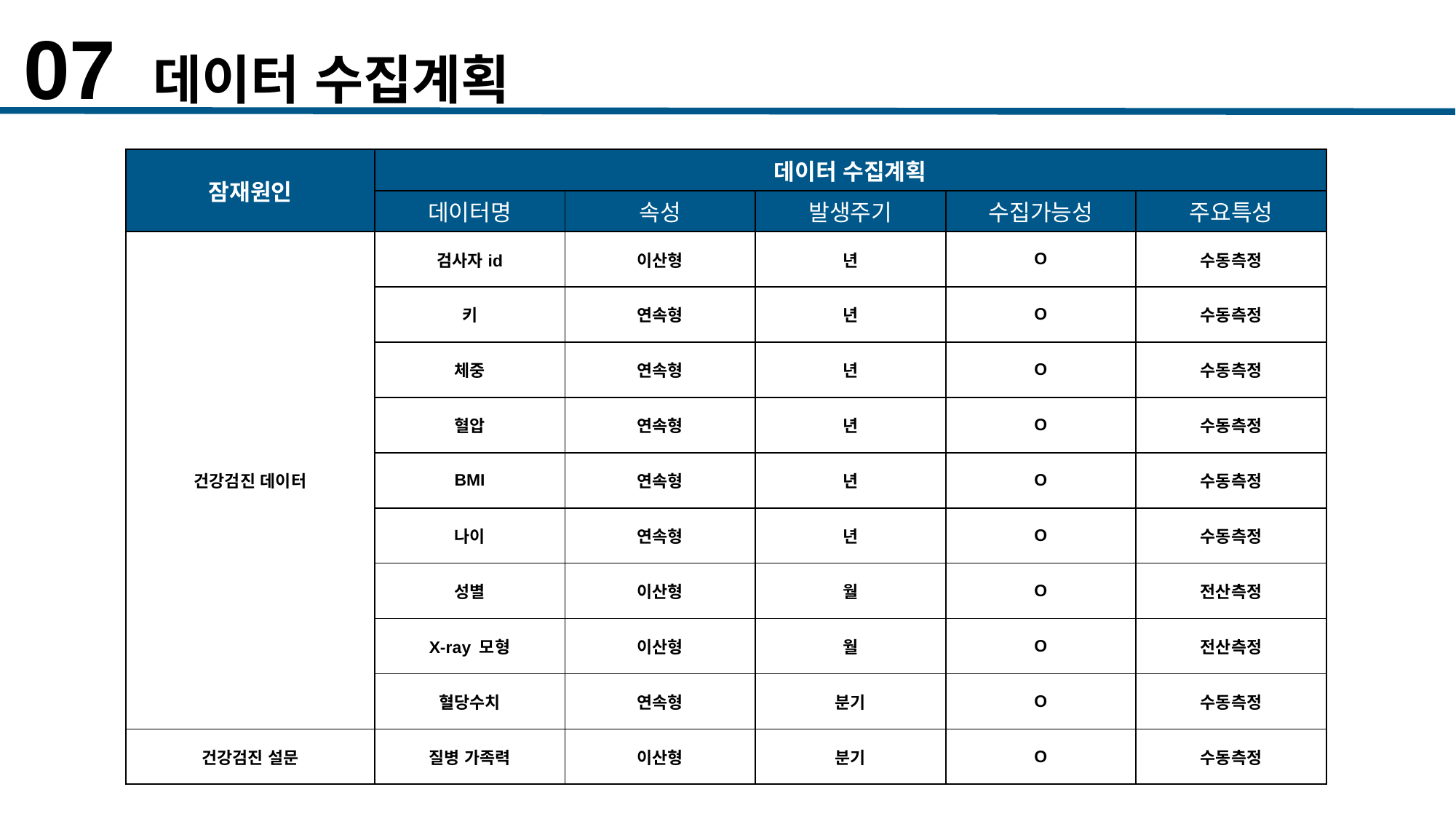

07 데이터 수집계획
| 잠재원인 | 데이터 수집계획 |  |  |  |  |
| --- | --- | --- | --- | --- | --- |
|  | 데이터명 | 속성 | 발생주기 | 수집가능성 | 주요특성 |
| 건강검진 데이터 | 검사자id | 이산형 | 년 | O | 수동측정 |
|  | 키 | 연속형 | 년 | O | 수동측정 |
|  | 체중 | 연속형 | 년 | O | 수동측정 |
|  | 혈압 | 연속형 | 년 | O | 수동측정 |
|  | BMI | 연속형 | 년 | O | 수동측정 |
|  | 나이 | 연속형 | 년 | O | 수동측정 |
|  | 성별 | 이산형 | 월 | O | 전산측정 |
|  | X-ray 모형 | 이산형 | 월 | O | 전산측정 |
|  | 혈당수치 | 연속형 | 분기 | O | 수동측정 |
| 건강검진 설문 | 질병 가족력 | 이산형 | 분기 | O | 수동측정 |